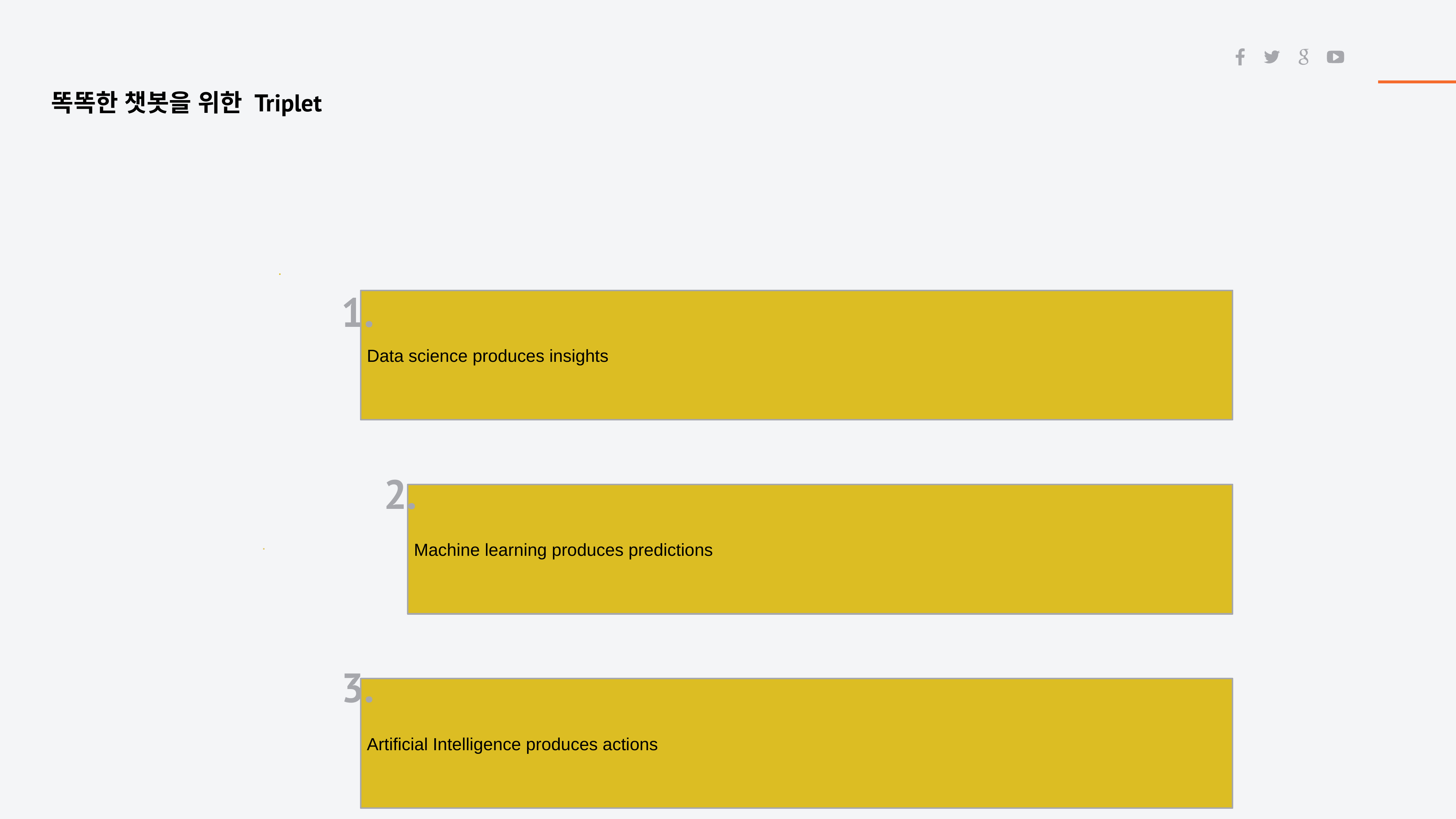

똑똑한 챗봇을 위한 Triplet
Data science produces insights
Machine learning produces predictions
Artificial Intelligence produces actions
1.
2.
3.